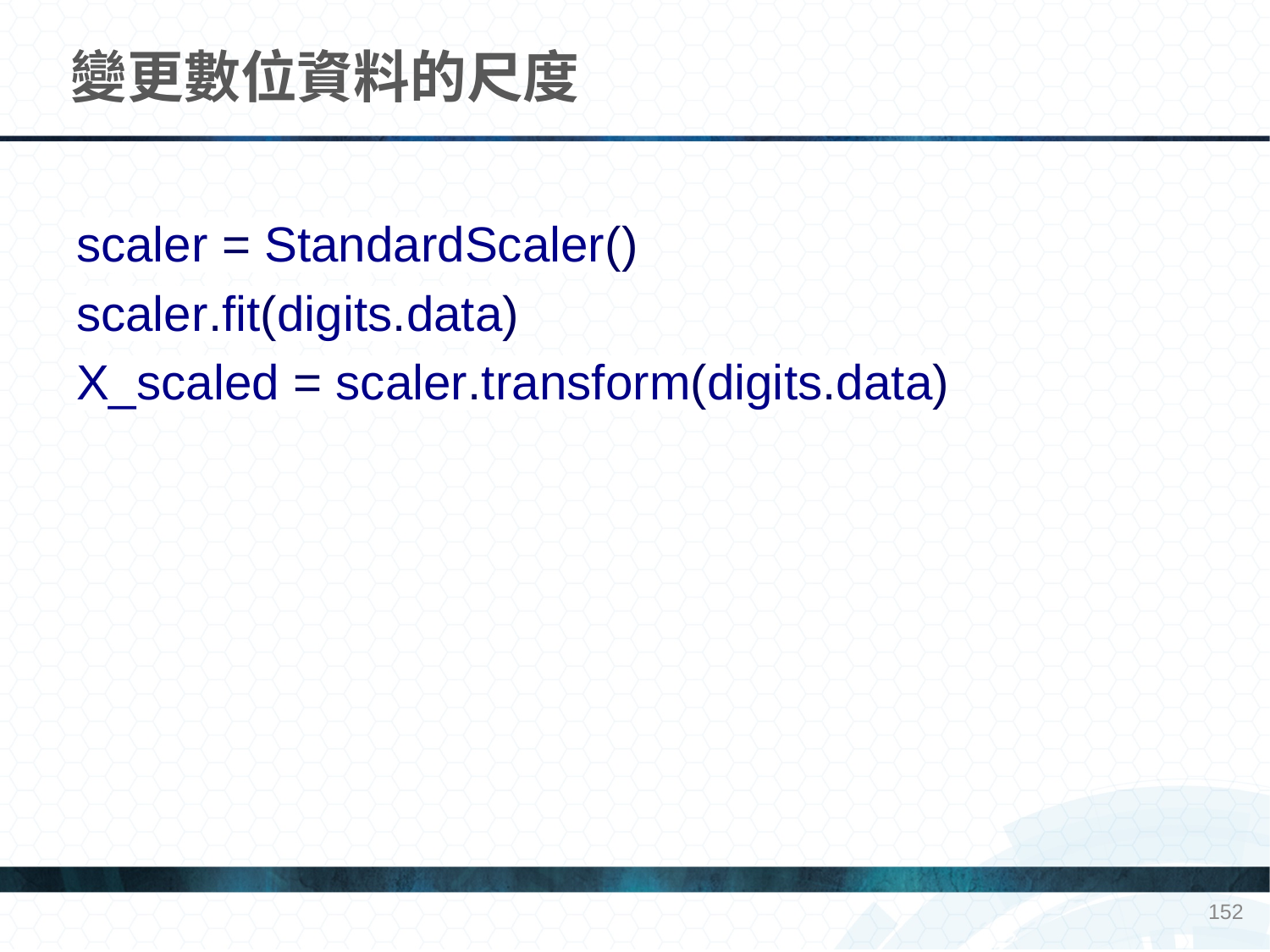

# 變更數位資料的尺度
scaler = StandardScaler()
scaler.fit(digits.data)
X_scaled = scaler.transform(digits.data)
152